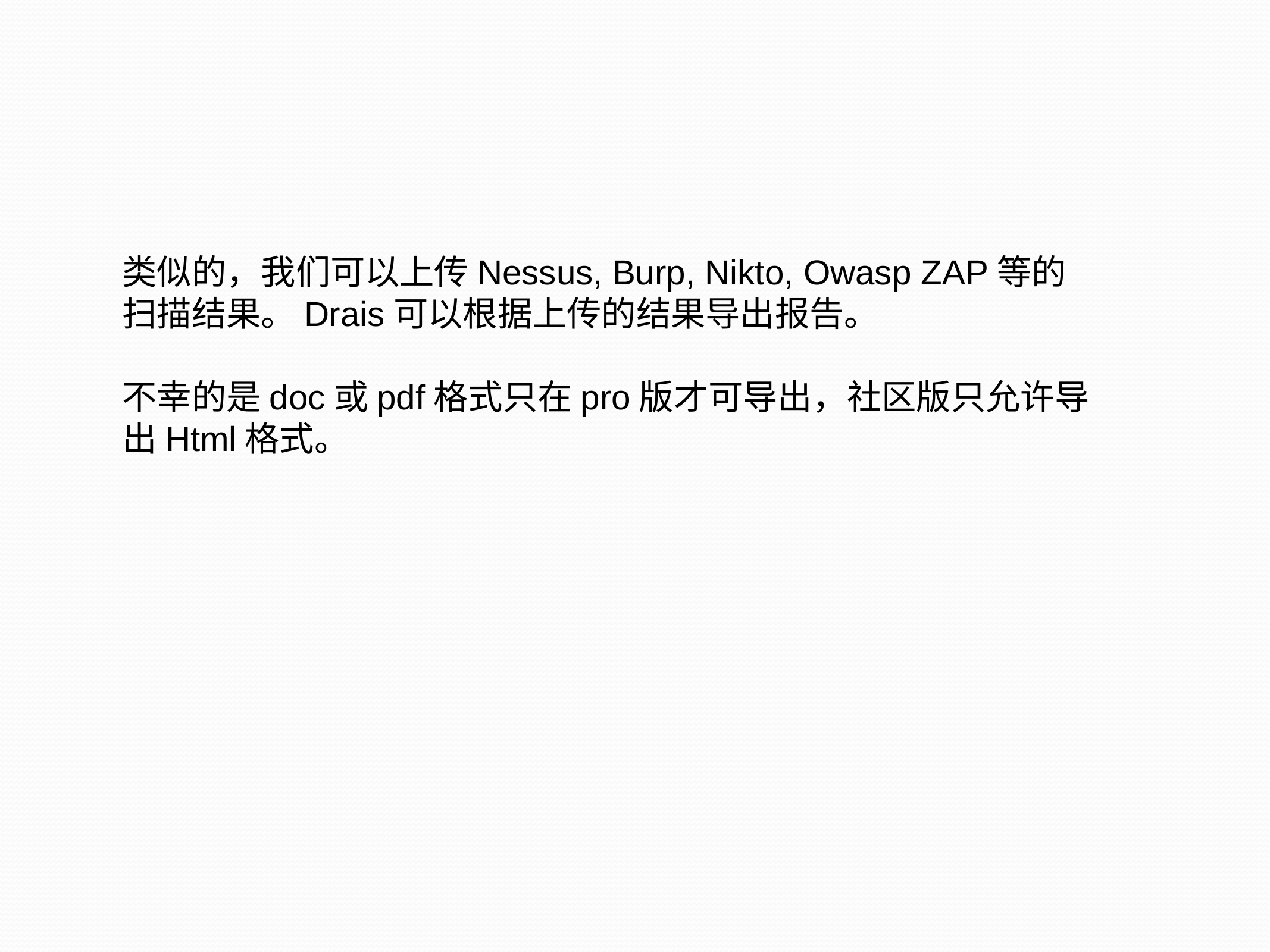

类似的，我们可以上传Nessus, Burp, Nikto, Owasp ZAP等的扫描结果。Drais可以根据上传的结果导出报告。

不幸的是doc或pdf格式只在pro版才可导出，社区版只允许导出Html格式。